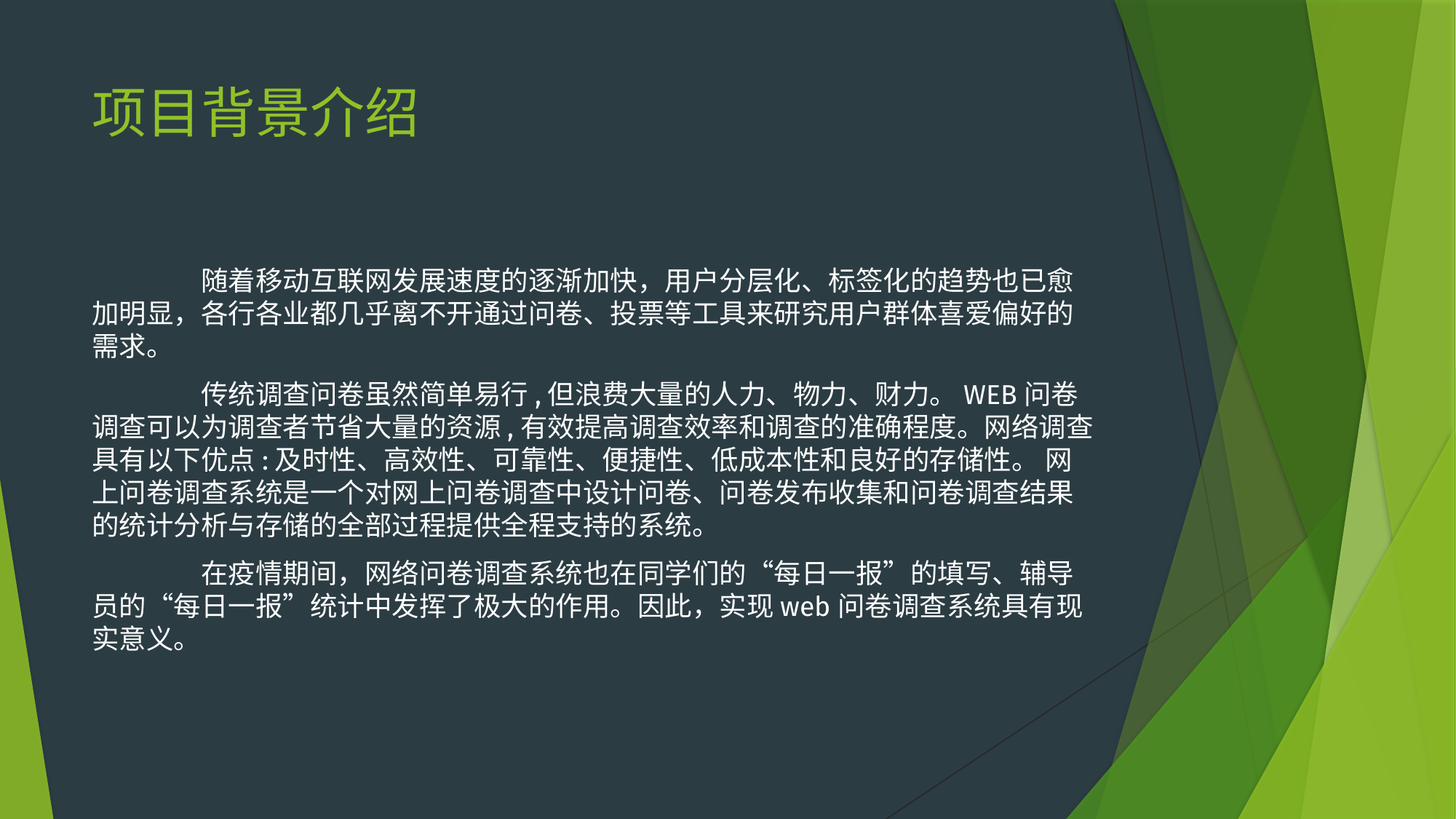

# 项目背景介绍
	随着移动互联网发展速度的逐渐加快，用户分层化、标签化的趋势也已愈加明显，各行各业都几乎离不开通过问卷、投票等工具来研究用户群体喜爱偏好的需求。
	传统调查问卷虽然简单易行,但浪费大量的人力、物力、财力。WEB问卷调查可以为调查者节省大量的资源,有效提高调查效率和调查的准确程度。网络调查具有以下优点:及时性、高效性、可靠性、便捷性、低成本性和良好的存储性。 网上问卷调查系统是一个对网上问卷调查中设计问卷、问卷发布收集和问卷调查结果的统计分析与存储的全部过程提供全程支持的系统。
	在疫情期间，网络问卷调查系统也在同学们的“每日一报”的填写、辅导员的“每日一报”统计中发挥了极大的作用。因此，实现web问卷调查系统具有现实意义。